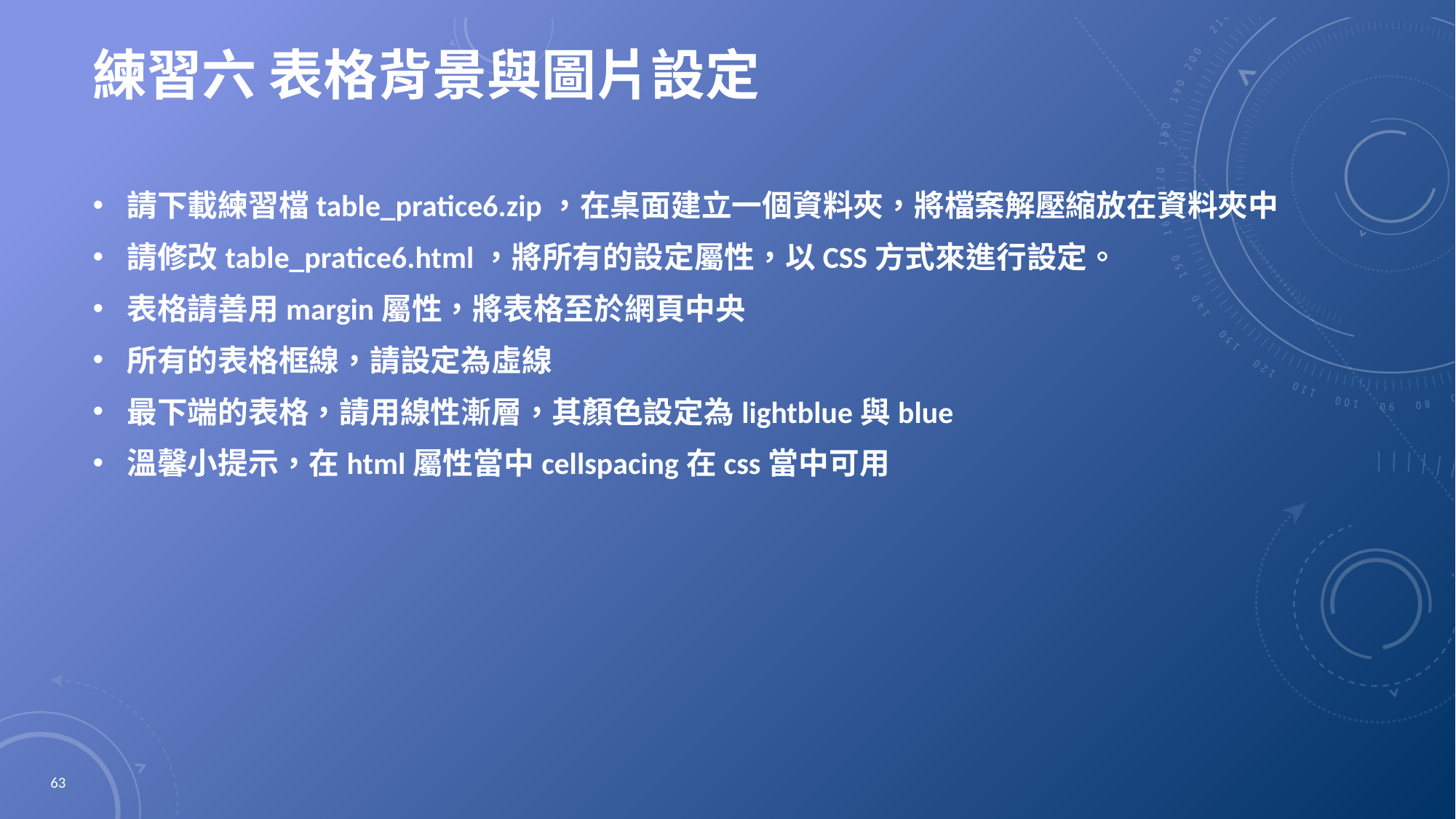

# 練習六 表格背景與圖片設定
請下載練習檔table_pratice6.zip，在桌面建立一個資料夾，將檔案解壓縮放在資料夾中
請修改table_pratice6.html，將所有的設定屬性，以CSS方式來進行設定。
表格請善用margin屬性，將表格至於網頁中央
所有的表格框線，請設定為虛線
最下端的表格，請用線性漸層，其顏色設定為lightblue與blue
溫馨小提示，在html屬性當中cellspacing在css當中可用
63